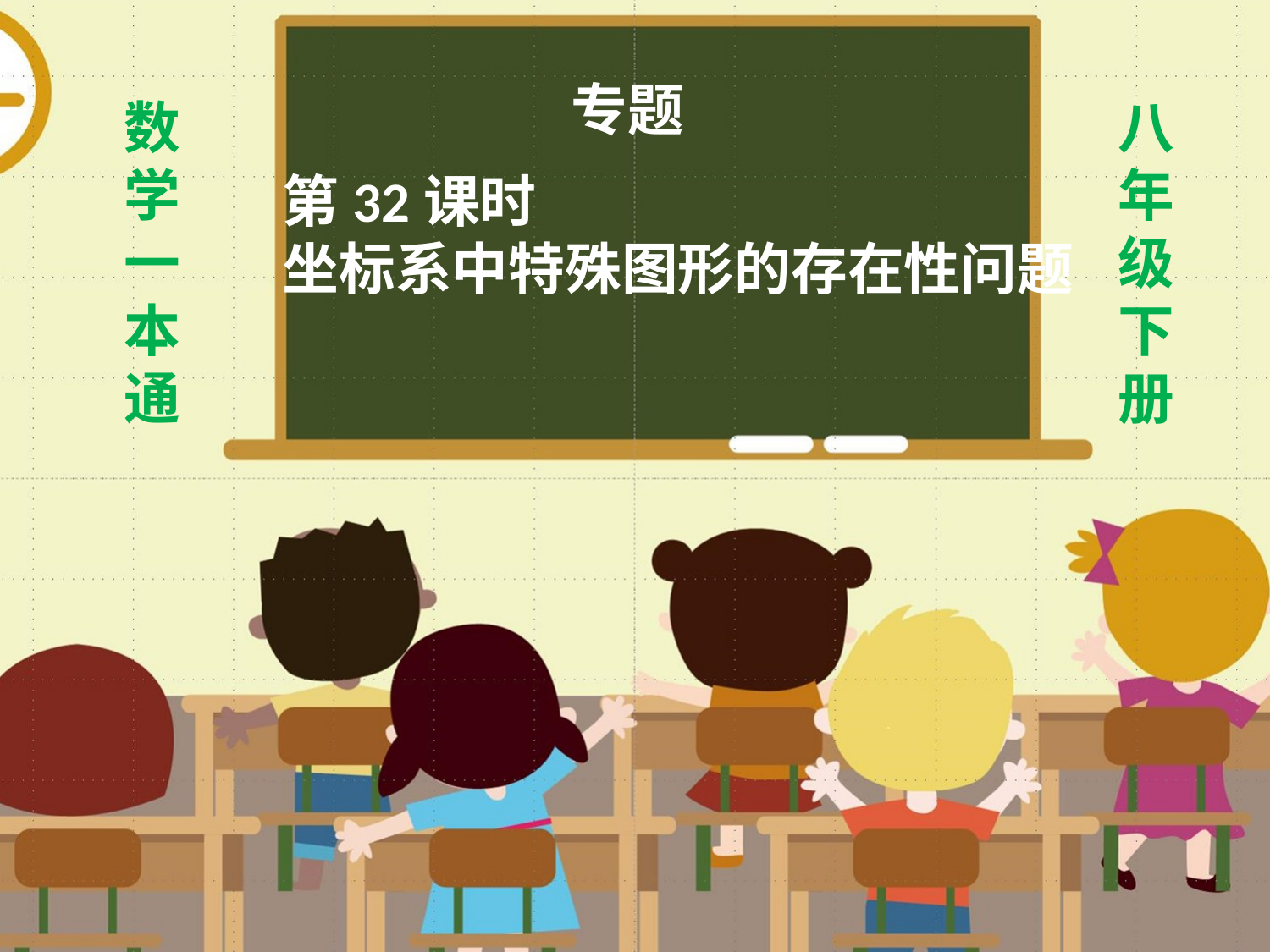

专题
数
学
一
本
通
八年级下册
第32课时
坐标系中特殊图形的存在性问题